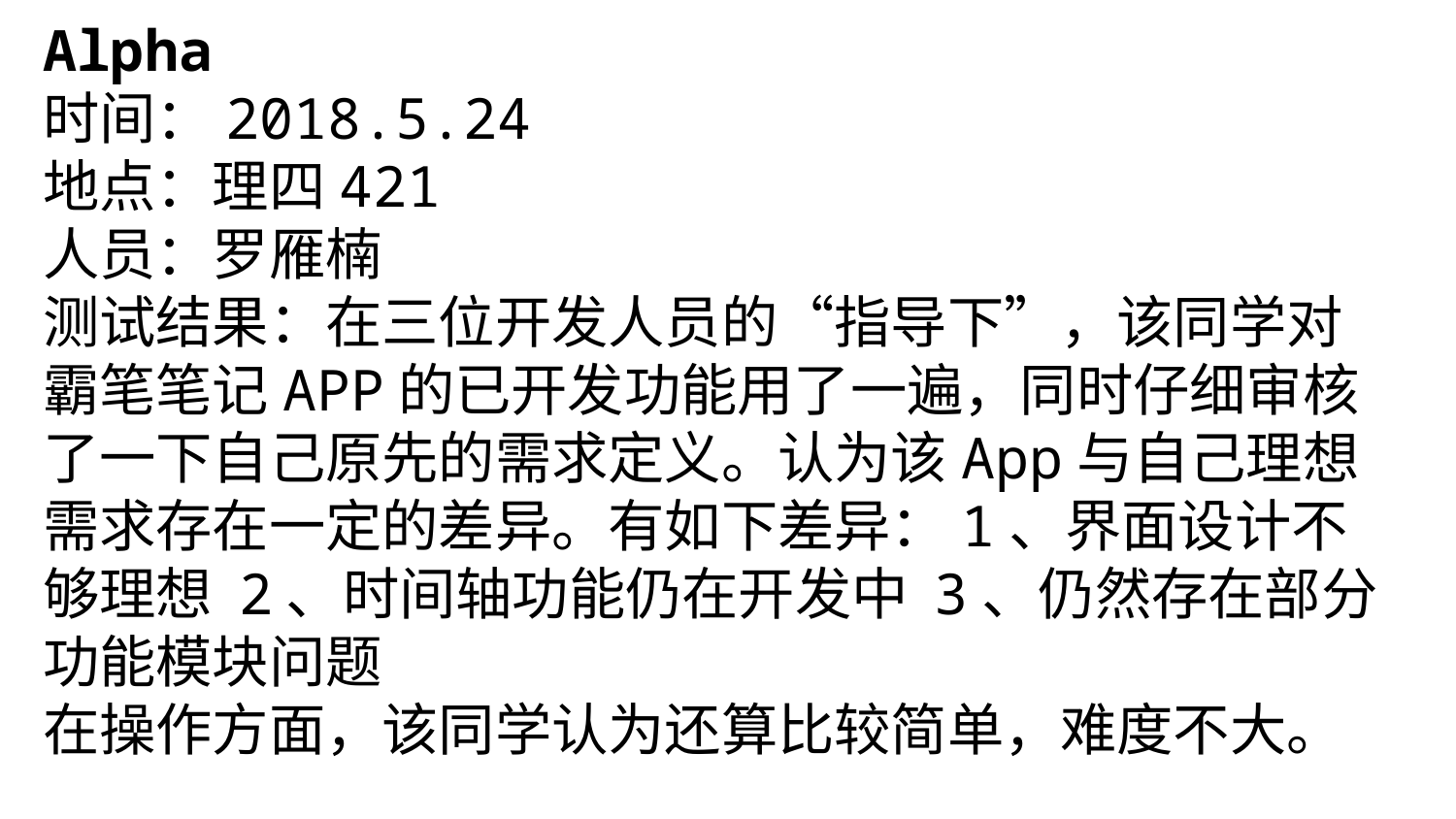

Alpha
时间：2018.5.24
地点：理四421
人员：罗雁楠
测试结果：在三位开发人员的“指导下”，该同学对霸笔笔记APP的已开发功能用了一遍，同时仔细审核了一下自己原先的需求定义。认为该App与自己理想需求存在一定的差异。有如下差异：1、界面设计不够理想 2、时间轴功能仍在开发中 3、仍然存在部分功能模块问题
在操作方面，该同学认为还算比较简单，难度不大。